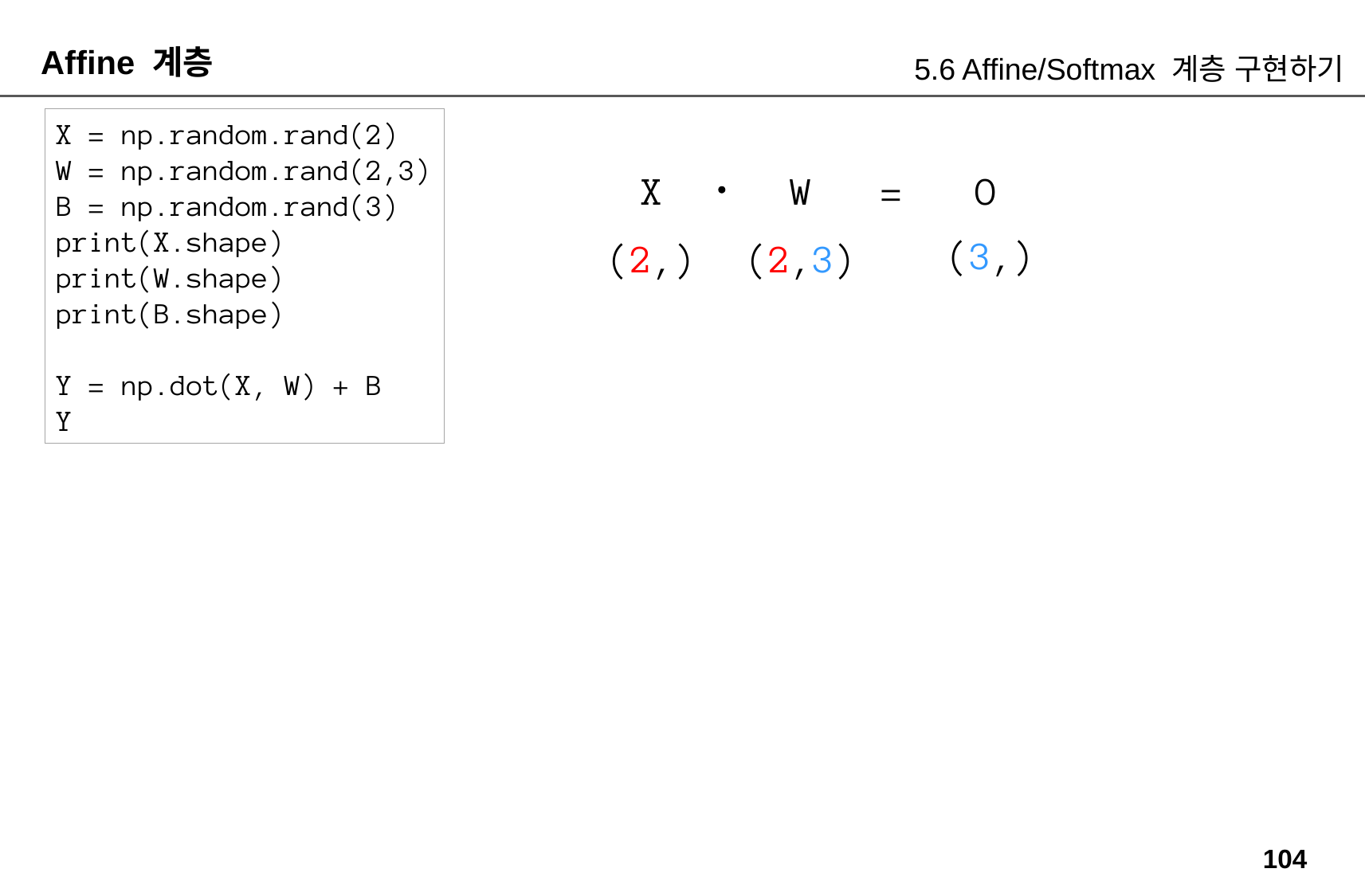

Affine 계층
5.6 Affine/Softmax 계층 구현하기
X = np.random.rand(2)
W = np.random.rand(2,3)
B = np.random.rand(3)
print(X.shape)
print(W.shape)
print(B.shape)

Y = np.dot(X, W) + B
Y
W
=
O
X

(3,)
(2,)
(2,3)